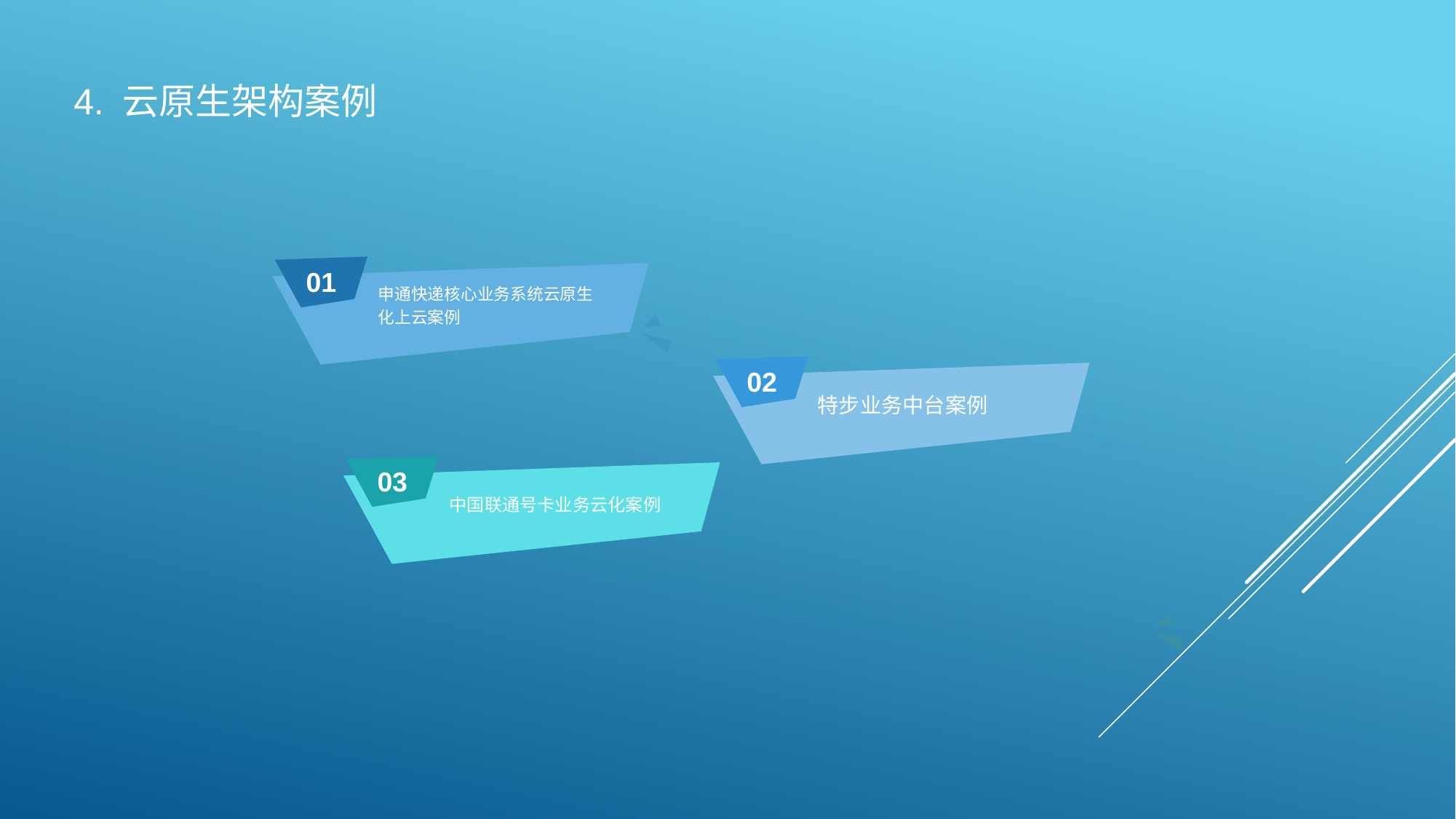

4. 云原生架构案例

01

申通快递核心业务系统云原生化上云案例

02

特步业务中台案例

03

中国联通号卡业务云化案例